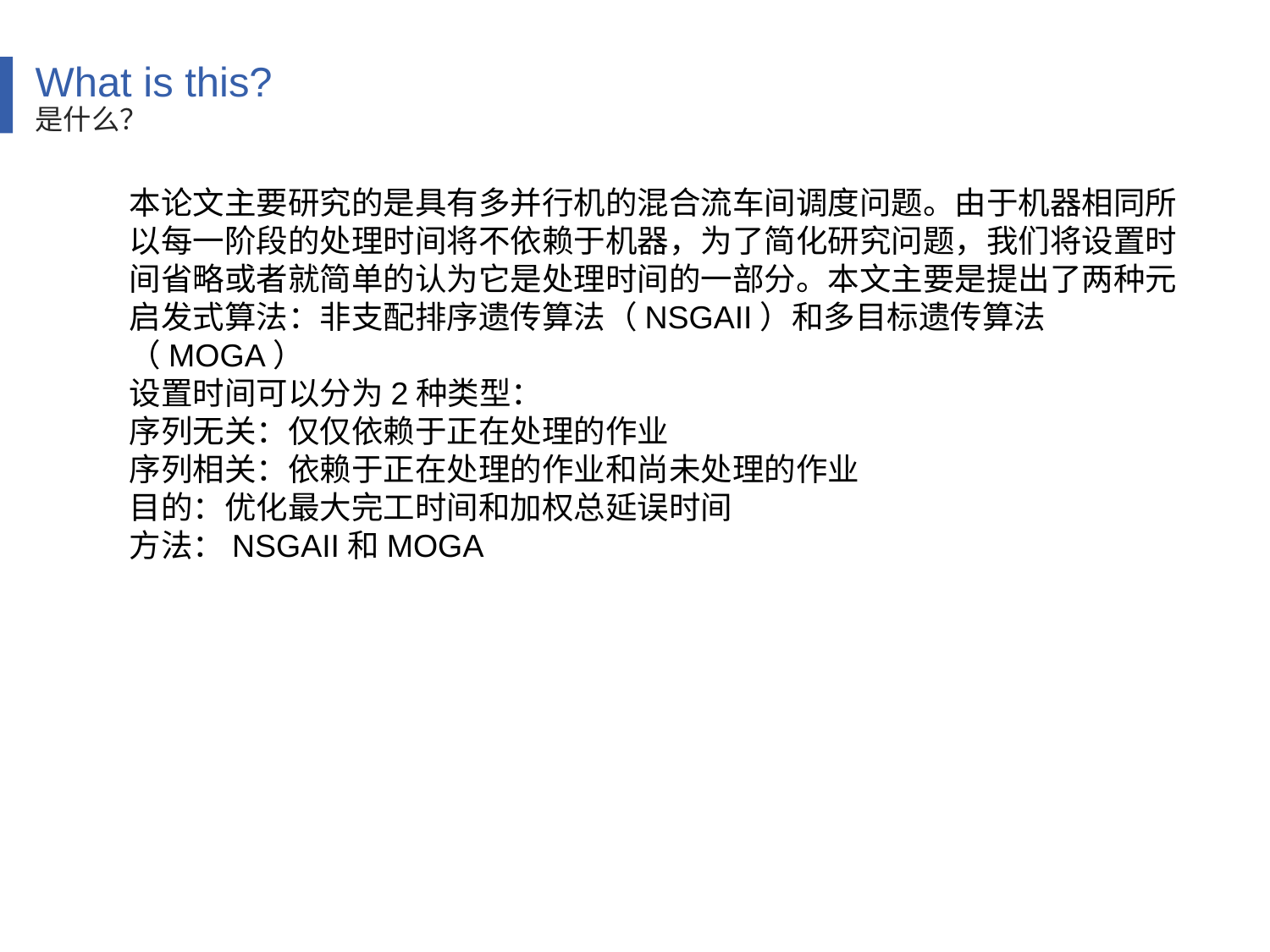

What is this?
是什么？
本论文主要研究的是具有多并行机的混合流车间调度问题。由于机器相同所以每一阶段的处理时间将不依赖于机器，为了简化研究问题，我们将设置时间省略或者就简单的认为它是处理时间的一部分。本文主要是提出了两种元启发式算法：非支配排序遗传算法（NSGAII）和多目标遗传算法（MOGA）
设置时间可以分为2种类型：
序列无关：仅仅依赖于正在处理的作业
序列相关：依赖于正在处理的作业和尚未处理的作业
目的：优化最大完工时间和加权总延误时间
方法：NSGAII和MOGA